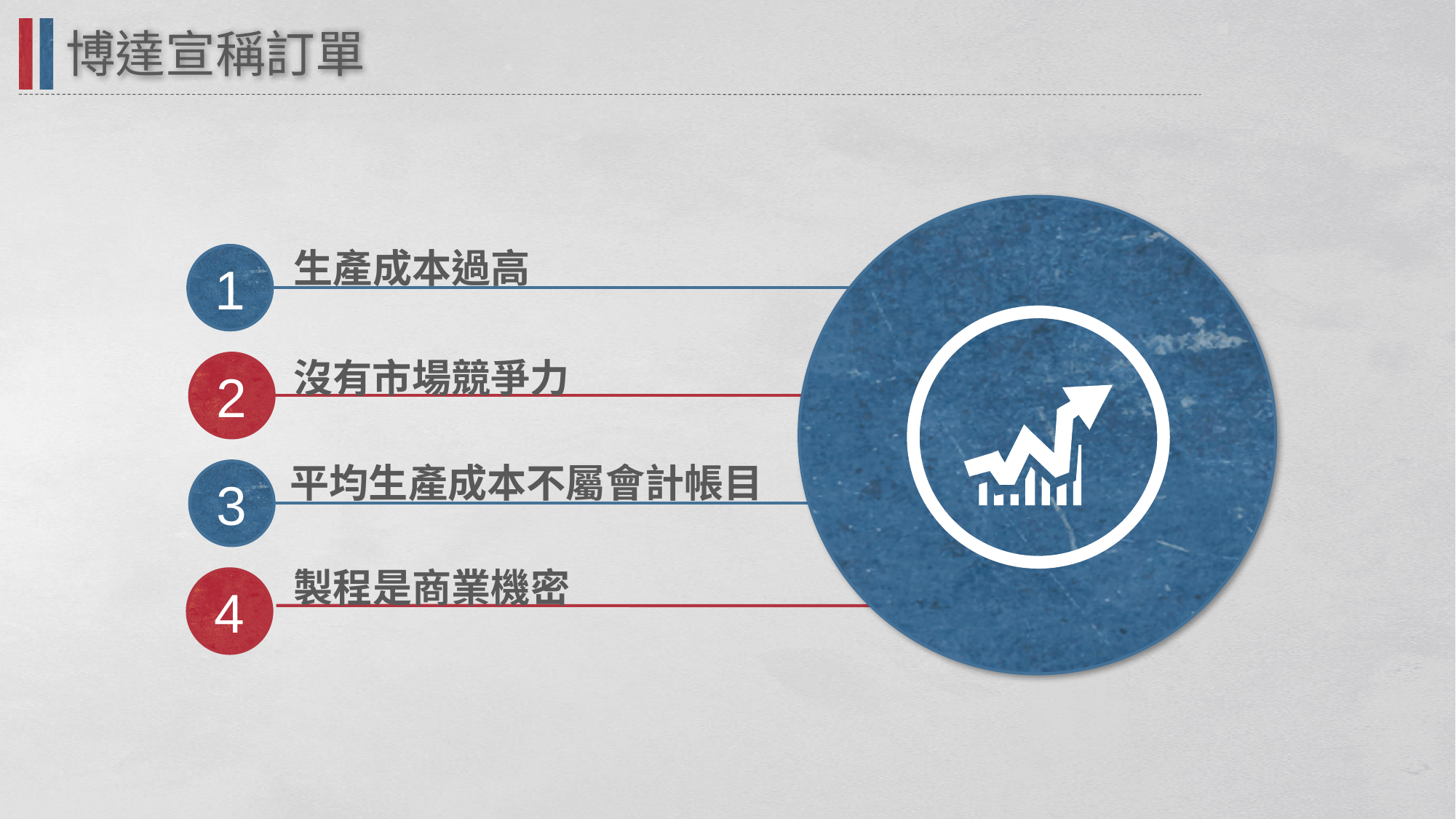

博達宣稱訂單

生產成本過高
1

沒有市場競爭力
2

平均生產成本不屬會計帳目
3
製程是商業機密
4